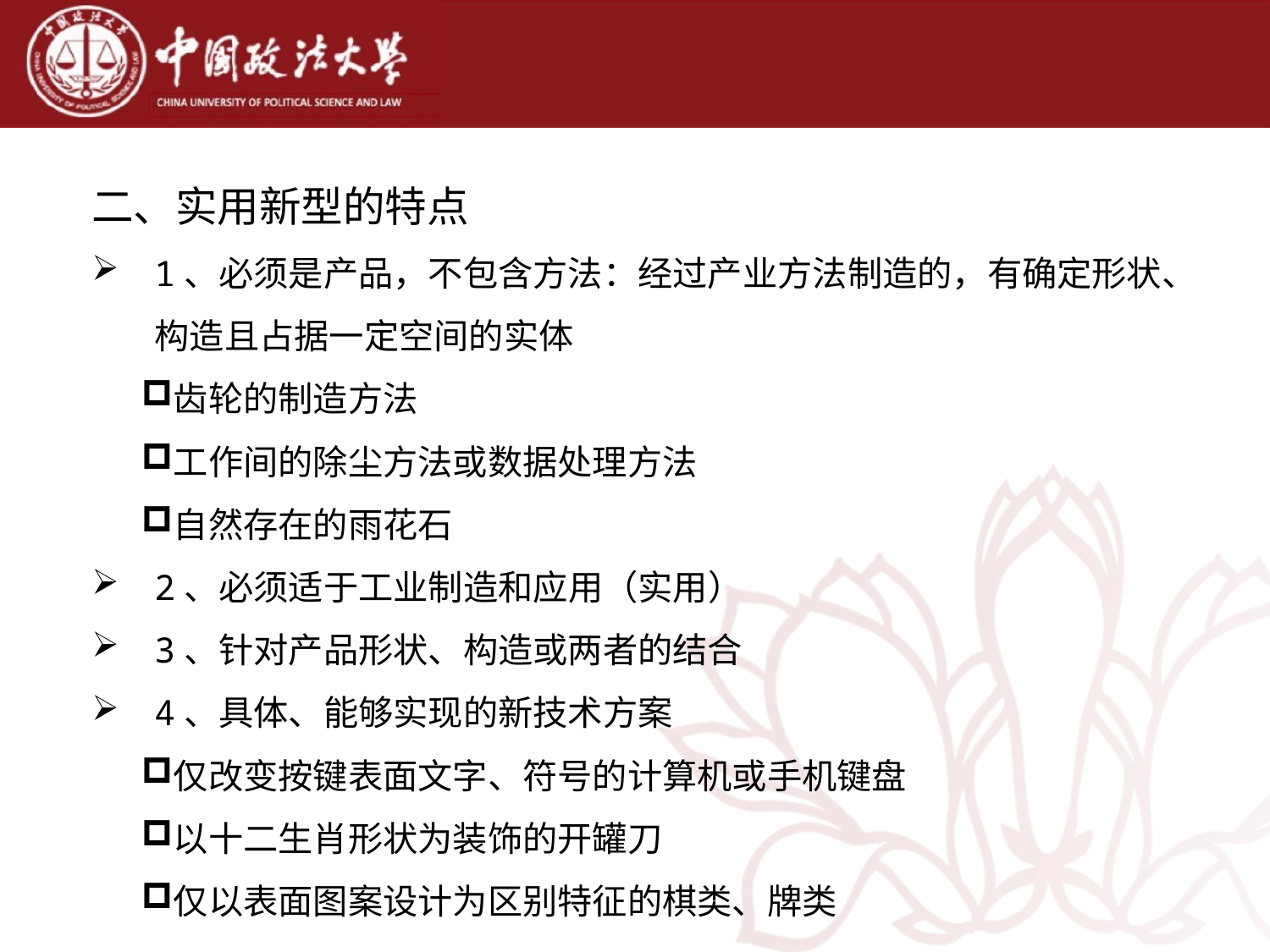

二、实用新型的特点
1、必须是产品，不包含方法：经过产业方法制造的，有确定形状、构造且占据一定空间的实体
齿轮的制造方法
工作间的除尘方法或数据处理方法
自然存在的雨花石
2、必须适于工业制造和应用（实用）
3、针对产品形状、构造或两者的结合
4、具体、能够实现的新技术方案
仅改变按键表面文字、符号的计算机或手机键盘
以十二生肖形状为装饰的开罐刀
仅以表面图案设计为区别特征的棋类、牌类